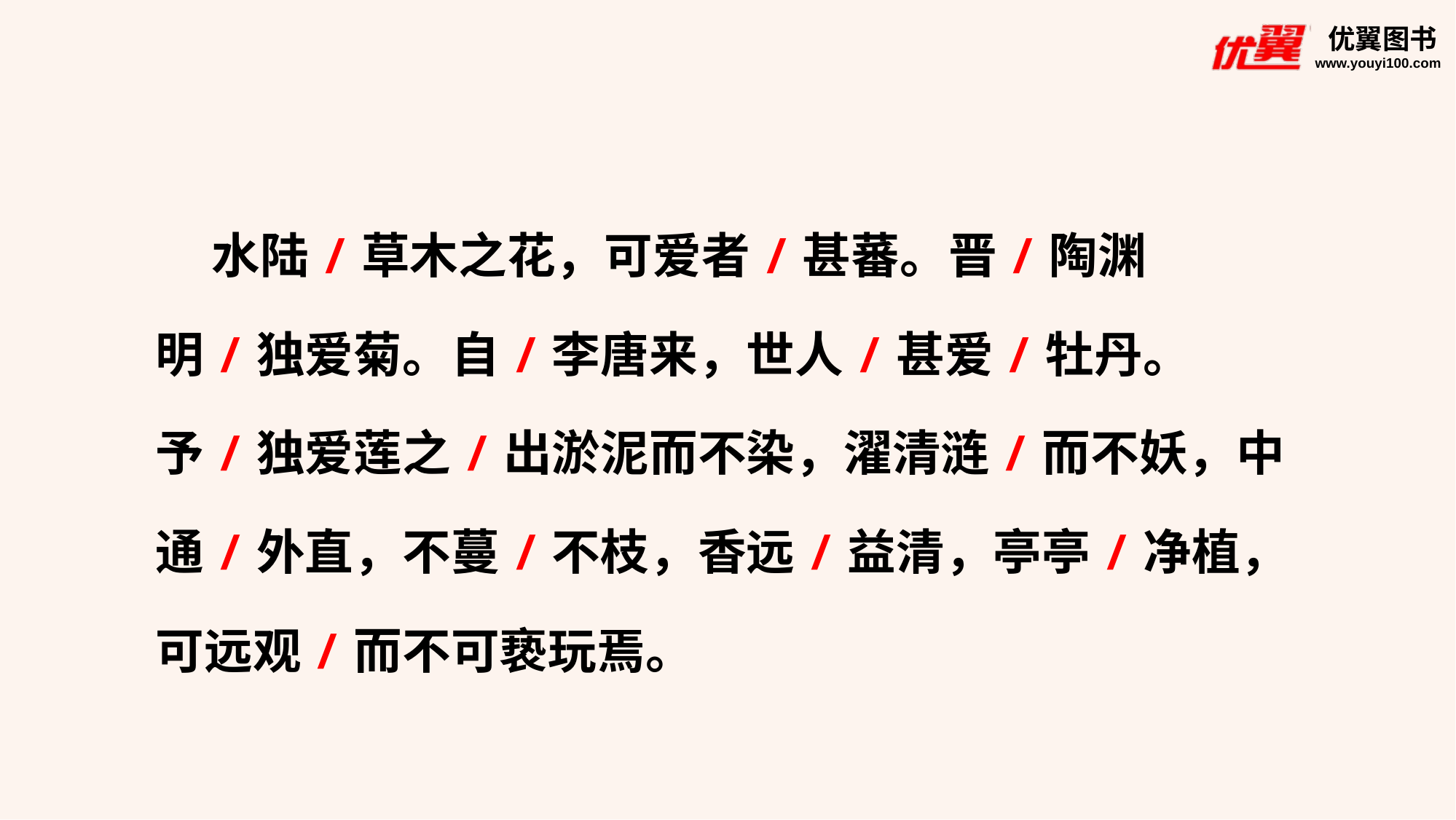

水陆/草木之花，可爱者/甚蕃。晋/陶渊明/独爱菊。自/李唐来，世人/甚爱/牡丹。予/独爱莲之/出淤泥而不染，濯清涟/而不妖，中通/外直，不蔓/不枝，香远/益清，亭亭/净植，可远观/而不可亵玩焉。